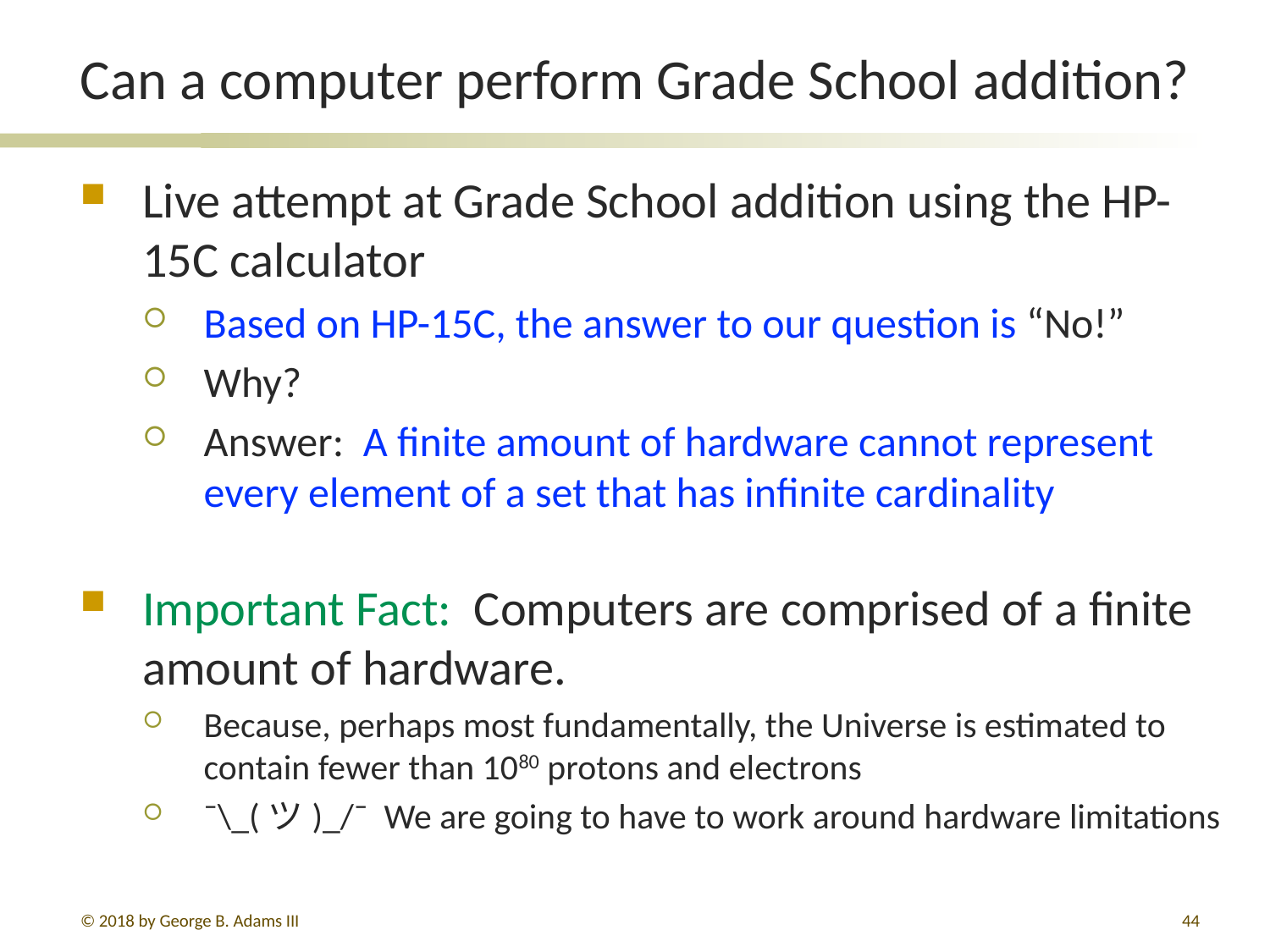

# Can a computer perform Grade School addition?
Live attempt at Grade School addition using the HP-15C calculator
Based on HP-15C, the answer to our question is “No!”
Why?
Answer:  A finite amount of hardware cannot represent every element of a set that has infinite cardinality
Important Fact:  Computers are comprised of a finite amount of hardware.
Because, perhaps most fundamentally, the Universe is estimated to contain fewer than 1080 protons and electrons
¯\_(ツ)_/¯  We are going to have to work around hardware limitations
© 2018 by George B. Adams III
44